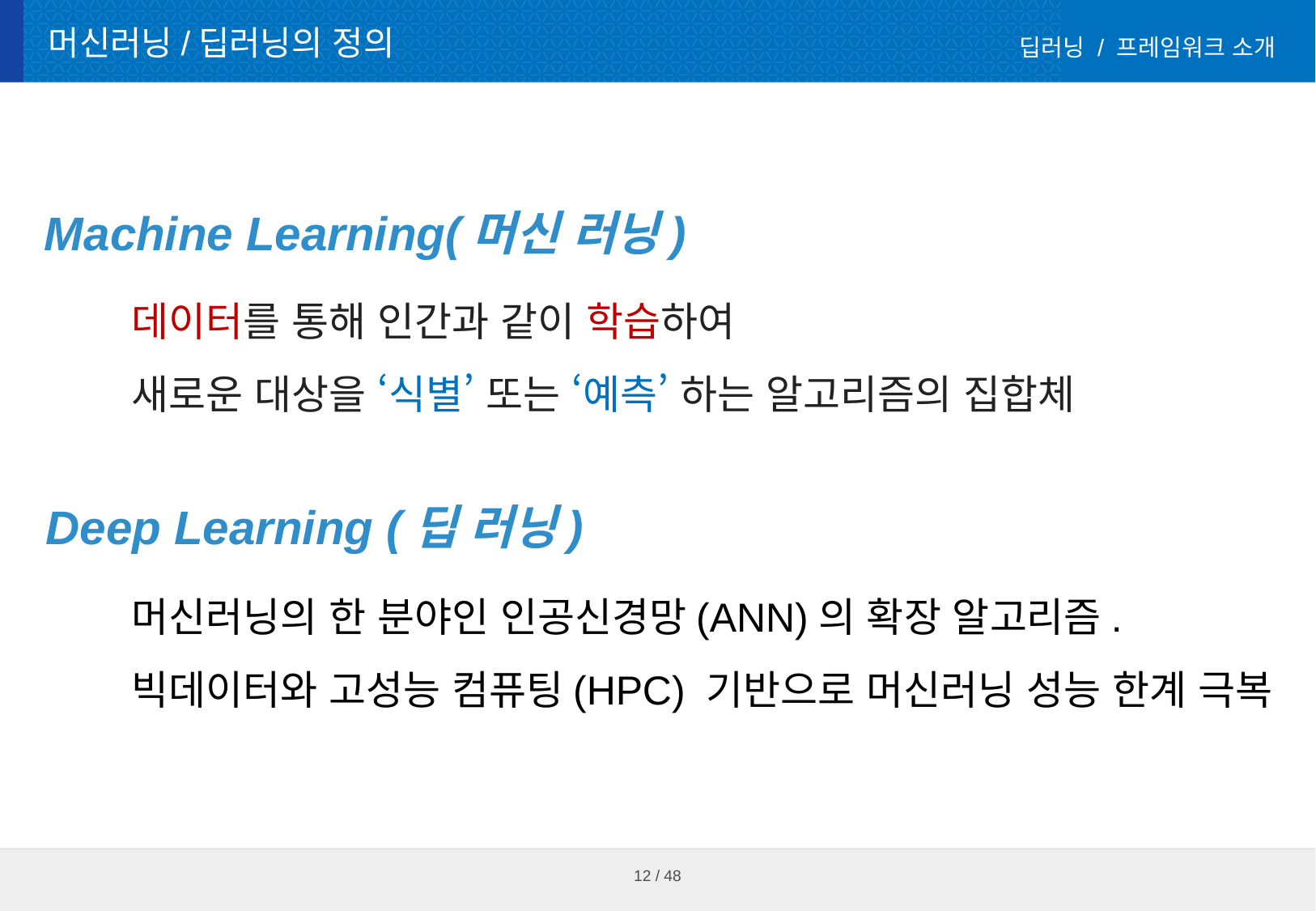

# 머신러닝/딥러닝의 정의
딥러닝 / 프레임워크 소개
Machine Learning(머신 러닝)
데이터를 통해 인간과 같이 학습하여
새로운 대상을 ‘식별’ 또는 ‘예측’ 하는 알고리즘의 집합체
Deep Learning (딥 러닝)
머신러닝의 한 분야인 인공신경망(ANN)의 확장 알고리즘.
빅데이터와 고성능 컴퓨팅(HPC) 기반으로 머신러닝 성능 한계 극복